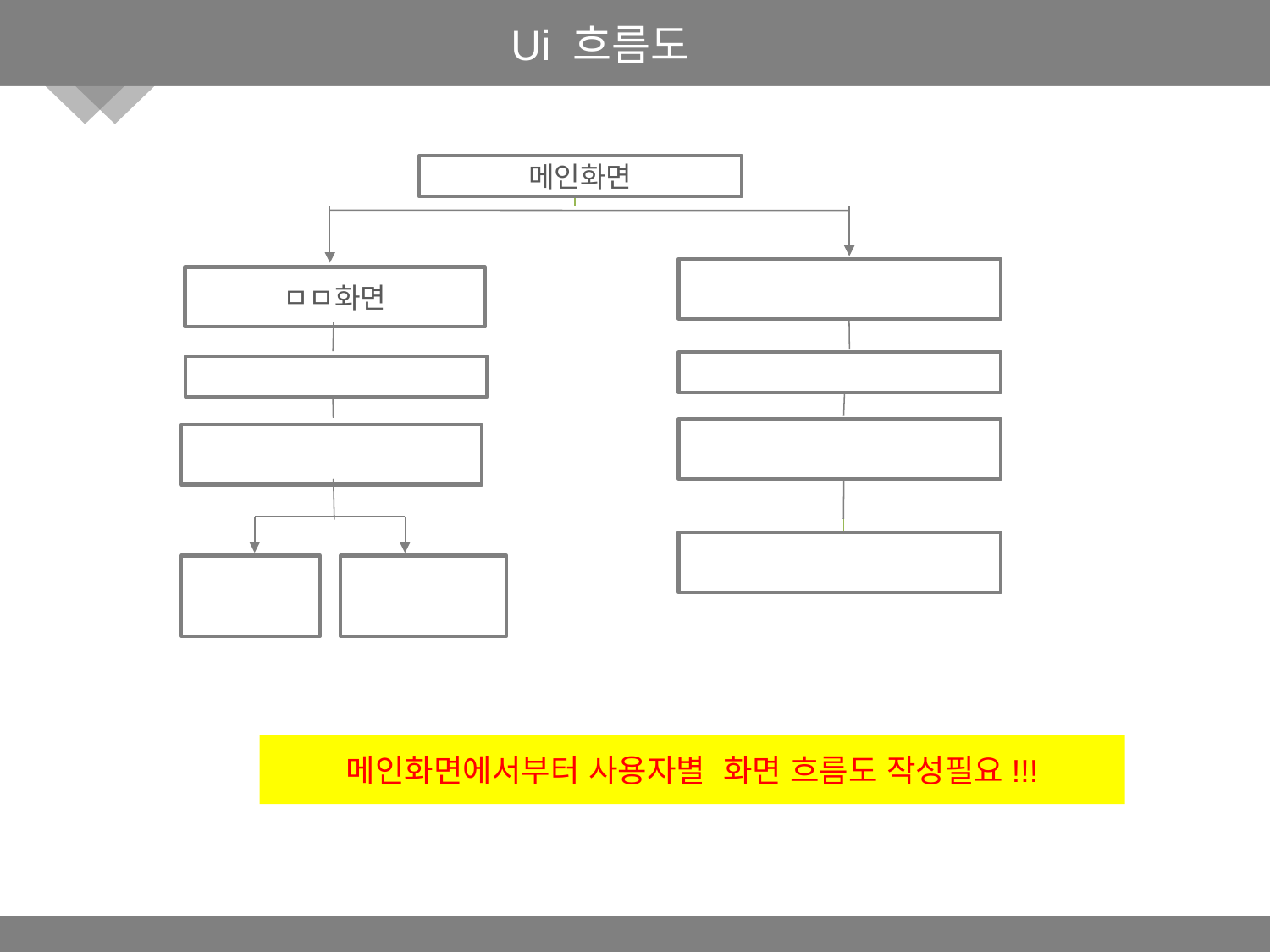

Ui 흐름도

메인화면

ㅁㅁ화면

메인화면에서부터 사용자별  화면 흐름도 작성필요!!!